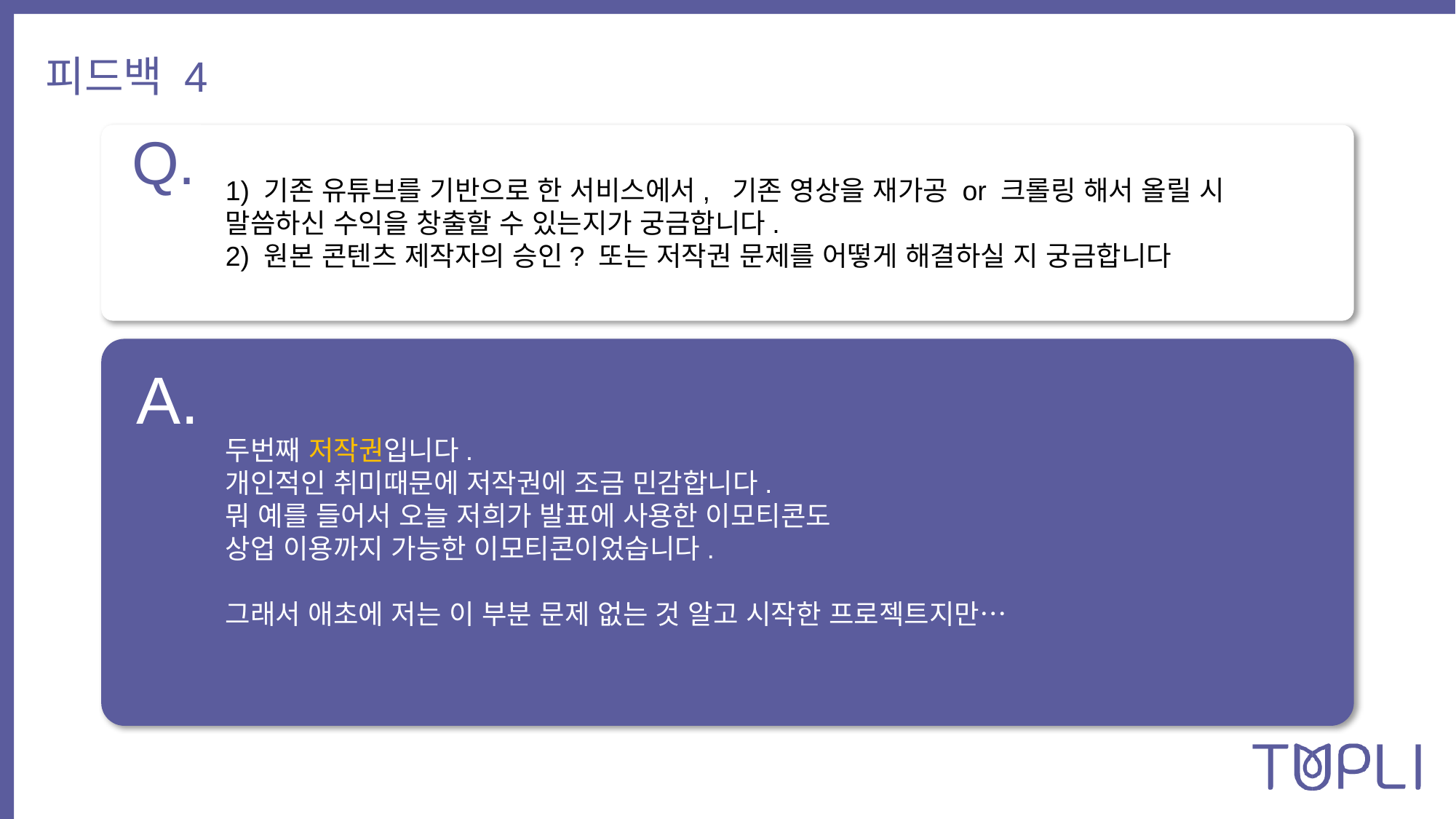

피드백 4
Q.

1) 기존 유튜브를 기반으로 한 서비스에서,  기존 영상을 재가공 or 크롤링 해서 올릴 시 말씀하신 수익을 창출할 수 있는지가 궁금합니다.
2) 원본 콘텐츠 제작자의 승인? 또는 저작권 문제를 어떻게 해결하실 지 궁금합니다

A.
두번째 저작권입니다.
개인적인 취미때문에 저작권에 조금 민감합니다.
뭐 예를 들어서 오늘 저희가 발표에 사용한 이모티콘도
상업 이용까지 가능한 이모티콘이었습니다.

그래서 애초에 저는 이 부분 문제 없는 것 알고 시작한 프로젝트지만…